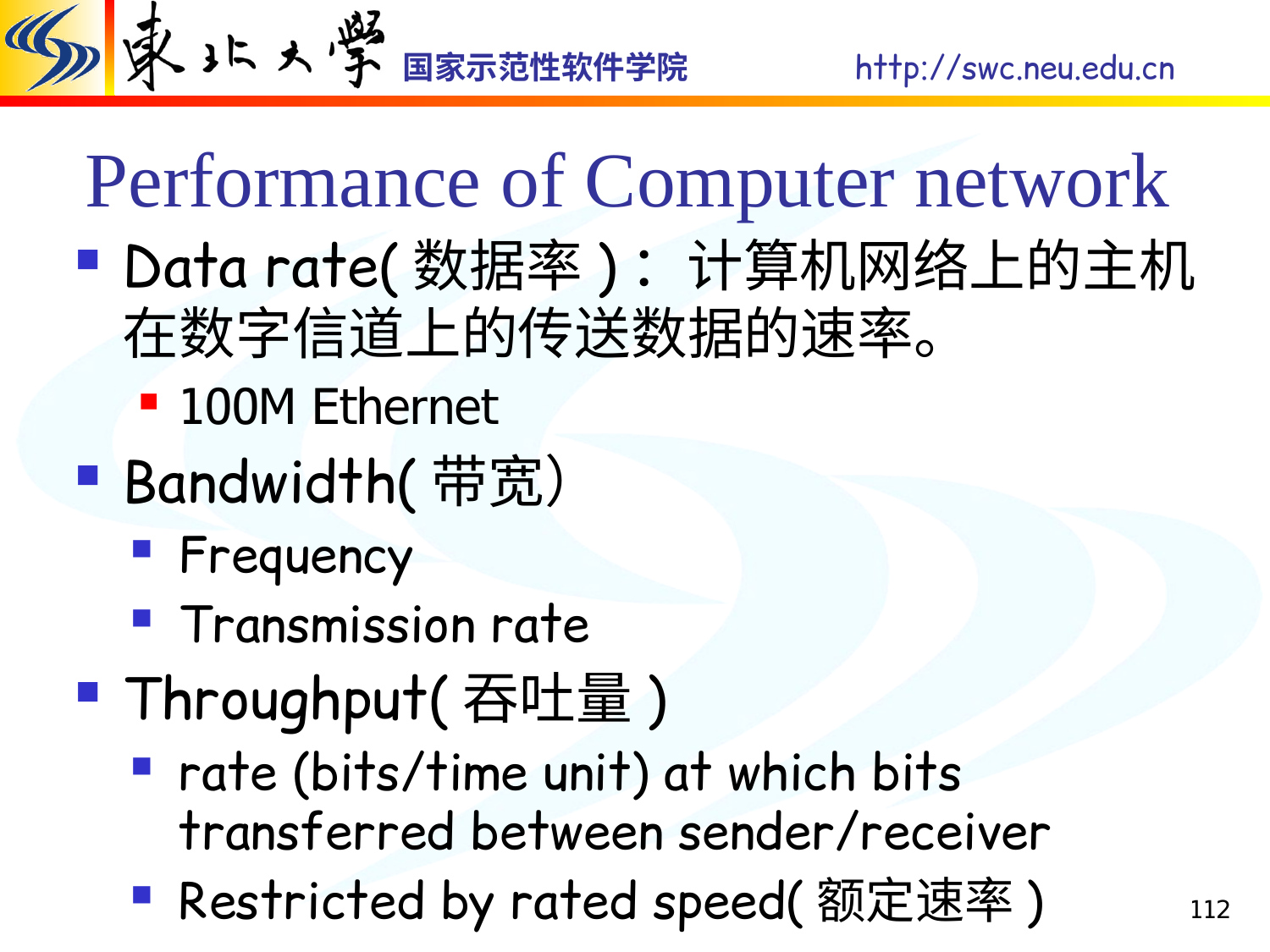

# Performance of Computer network
Data rate(数据率)：计算机网络上的主机在数字信道上的传送数据的速率。
100M Ethernet
Bandwidth(带宽）
Frequency
Transmission rate
Throughput(吞吐量)
rate (bits/time unit) at which bits transferred between sender/receiver
Restricted by rated speed(额定速率)
112